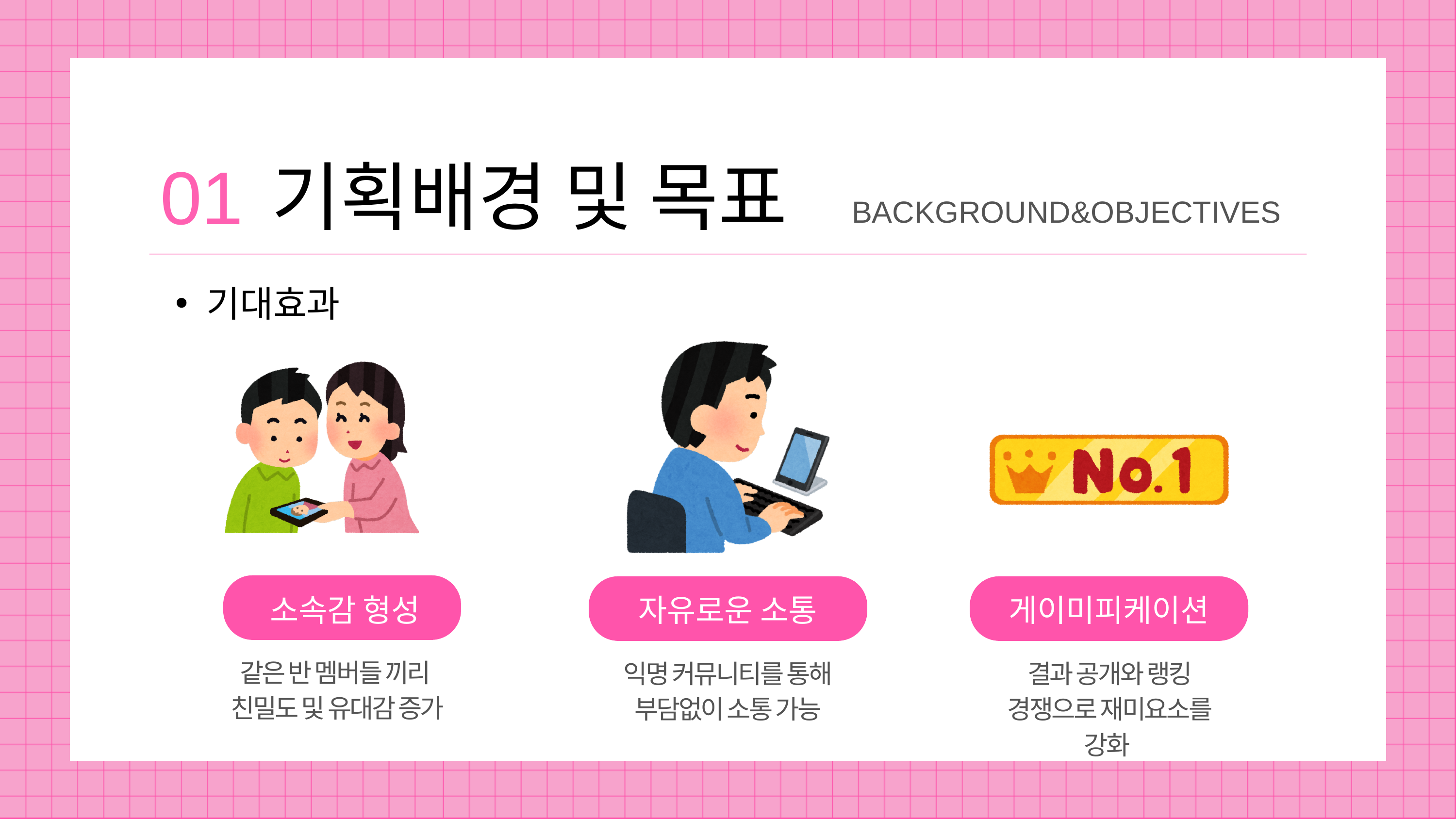

01
기획배경 및 목표
BACKGROUND&OBJECTIVES
기대효과

소속감 형성

자유로운 소통
게이미피케이션
같은 반 멤버들 끼리
친밀도 및 유대감 증가
익명 커뮤니티를 통해
부담없이 소통 가능
결과 공개와 랭킹 경쟁으로 재미요소를 강화